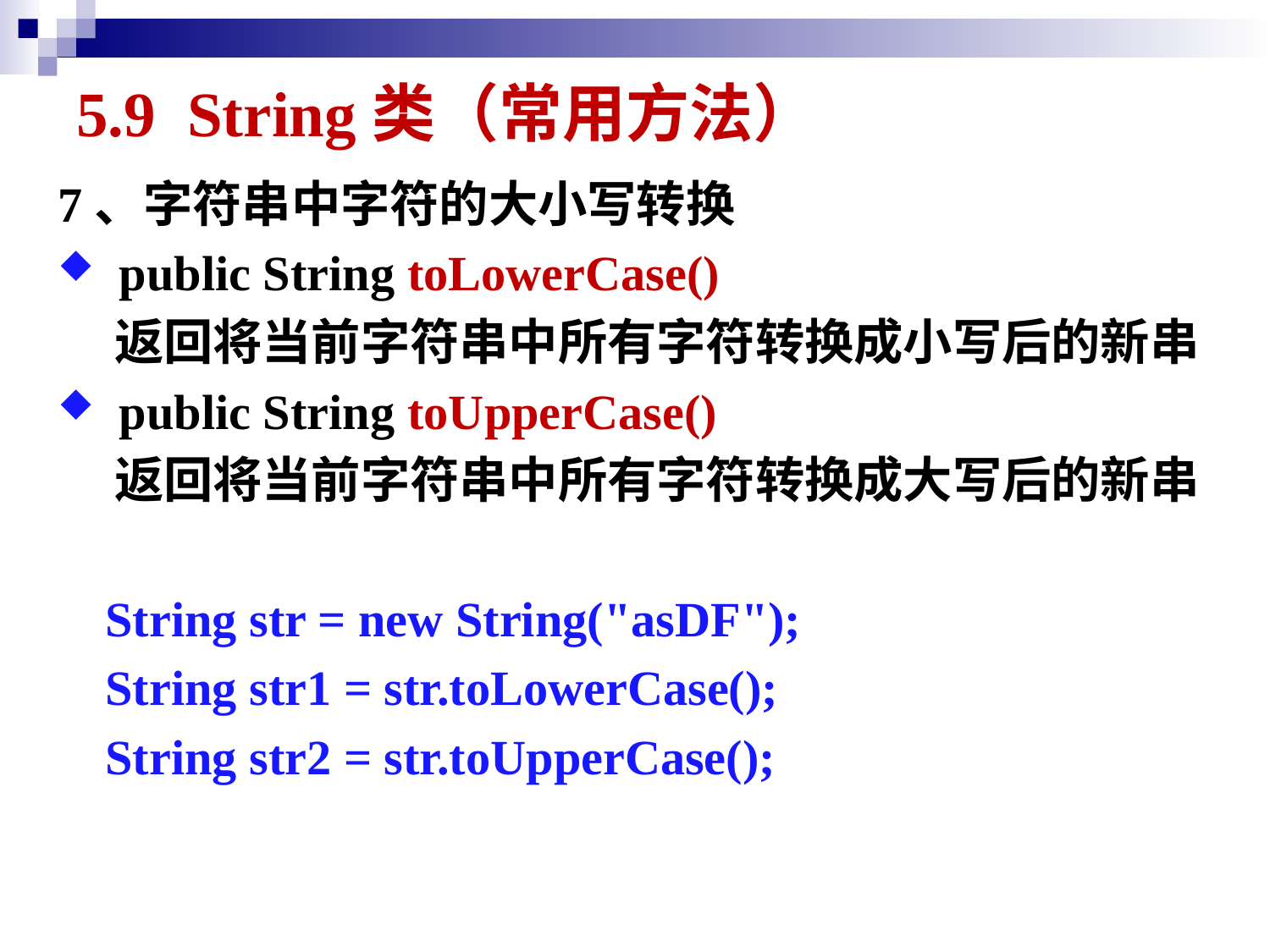

# 5.9  String类（常用方法）
7、字符串中字符的大小写转换
  public String toLowerCase()
    返回将当前字符串中所有字符转换成小写后的新串
  public String toUpperCase()
    返回将当前字符串中所有字符转换成大写后的新串

	String str = new String("asDF");
	String str1 = str.toLowerCase();
	String str2 = str.toUpperCase();